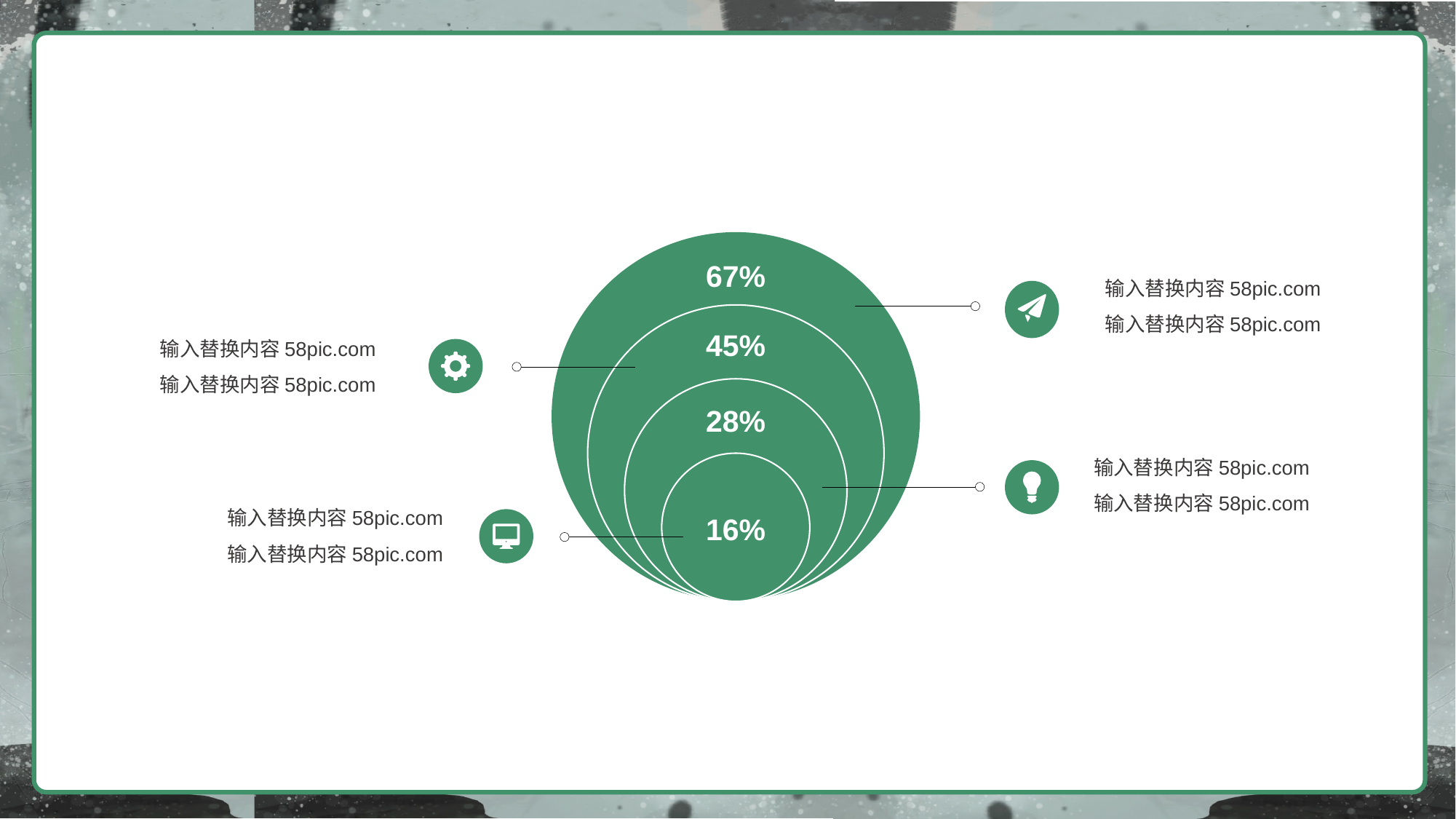

67%

45%

28%

16%

输入替换内容58pic.com
输入替换内容58pic.com
输入替换内容58pic.com
输入替换内容58pic.com
输入替换内容58pic.com
输入替换内容58pic.com
输入替换内容58pic.com
输入替换内容58pic.com